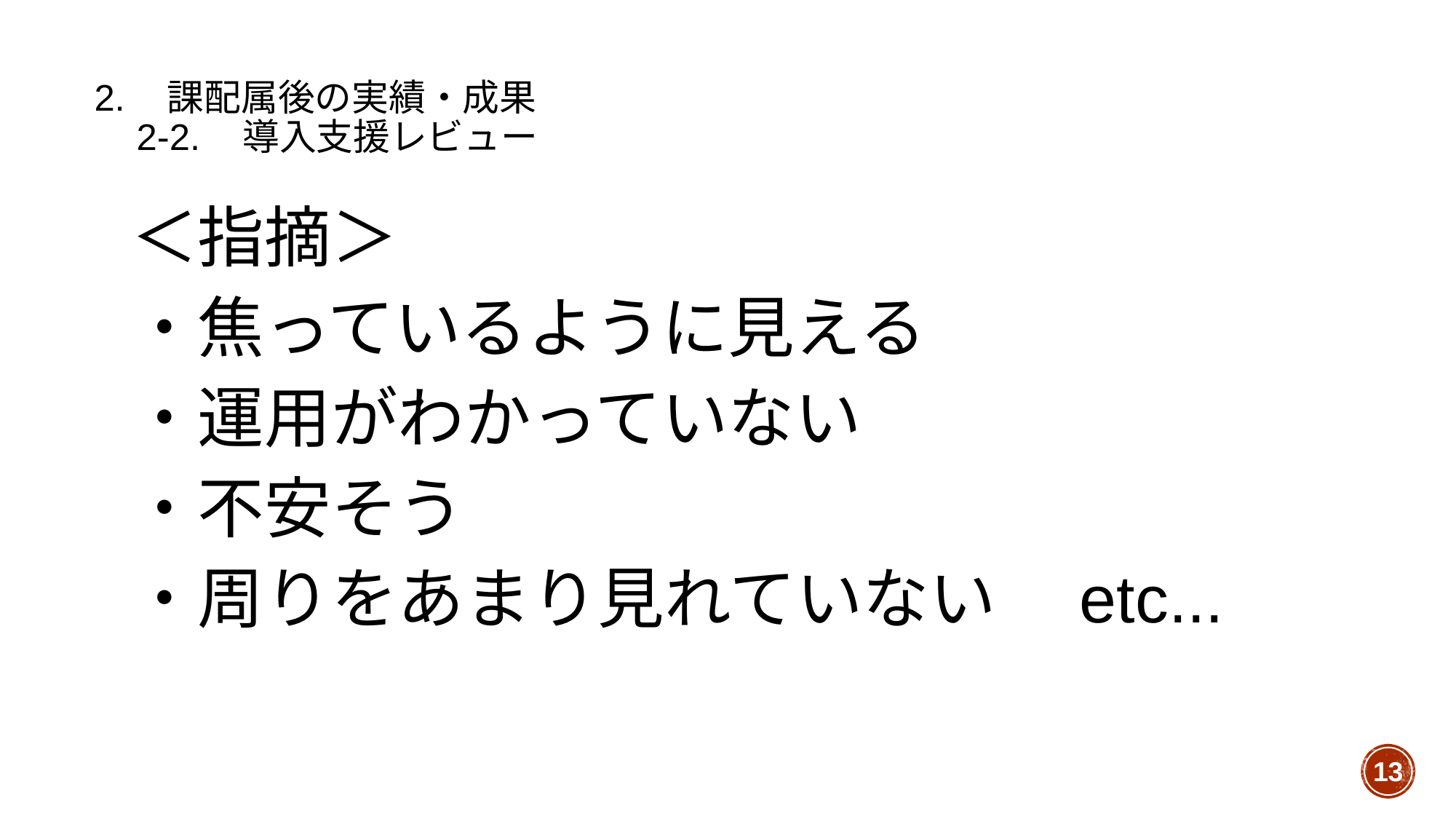

# 2.　課配属後の実績・成果 　2-2.　導入支援レビュー
＜指摘＞
・焦っているように見える
・運用がわかっていない
・不安そう
・周りをあまり見れていない　etc...

13